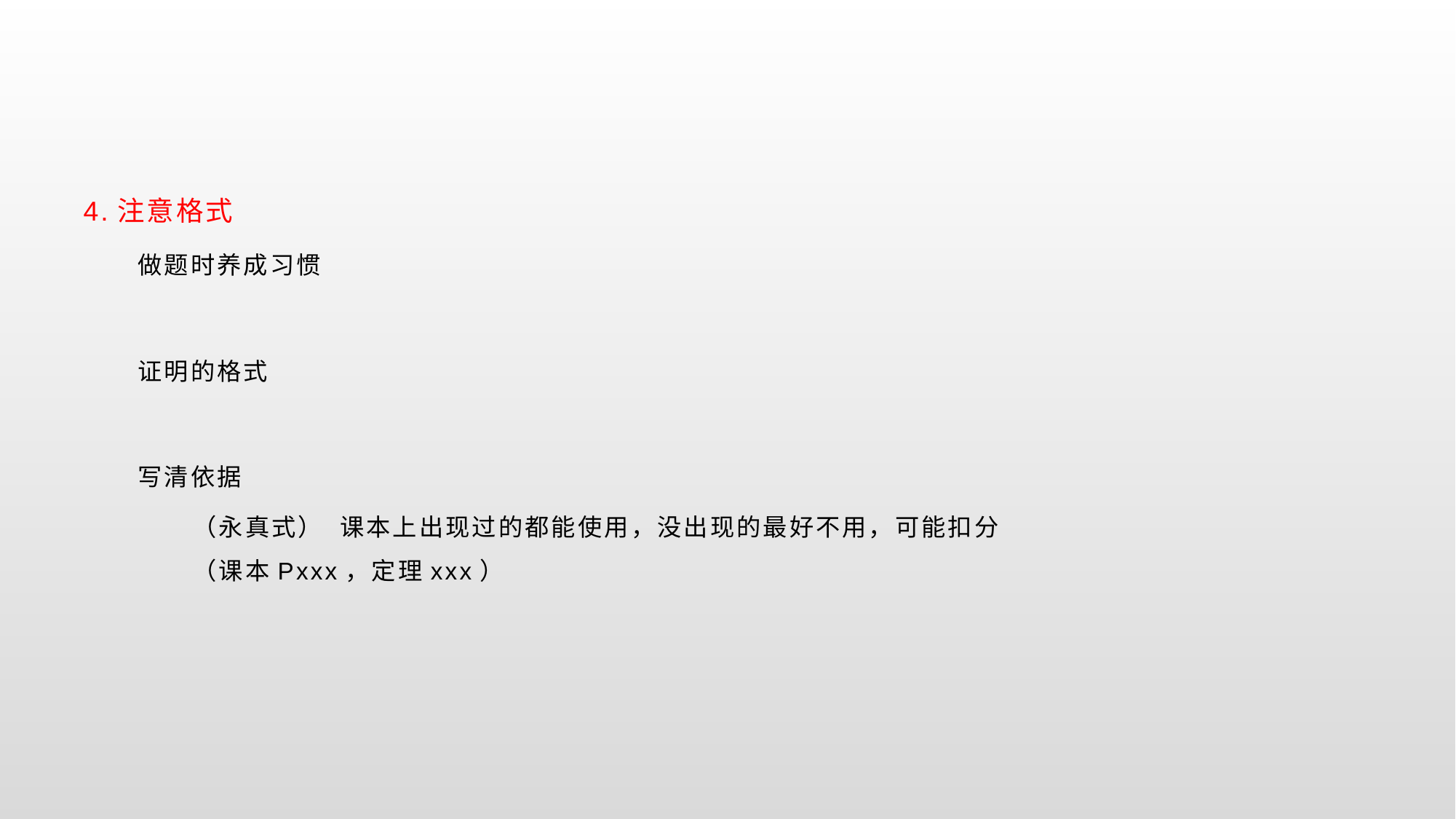

4.注意格式
做题时养成习惯

证明的格式

写清依据
（永真式）  课本上出现过的都能使用，没出现的最好不用，可能扣分
（课本Pxxx，定理xxx）